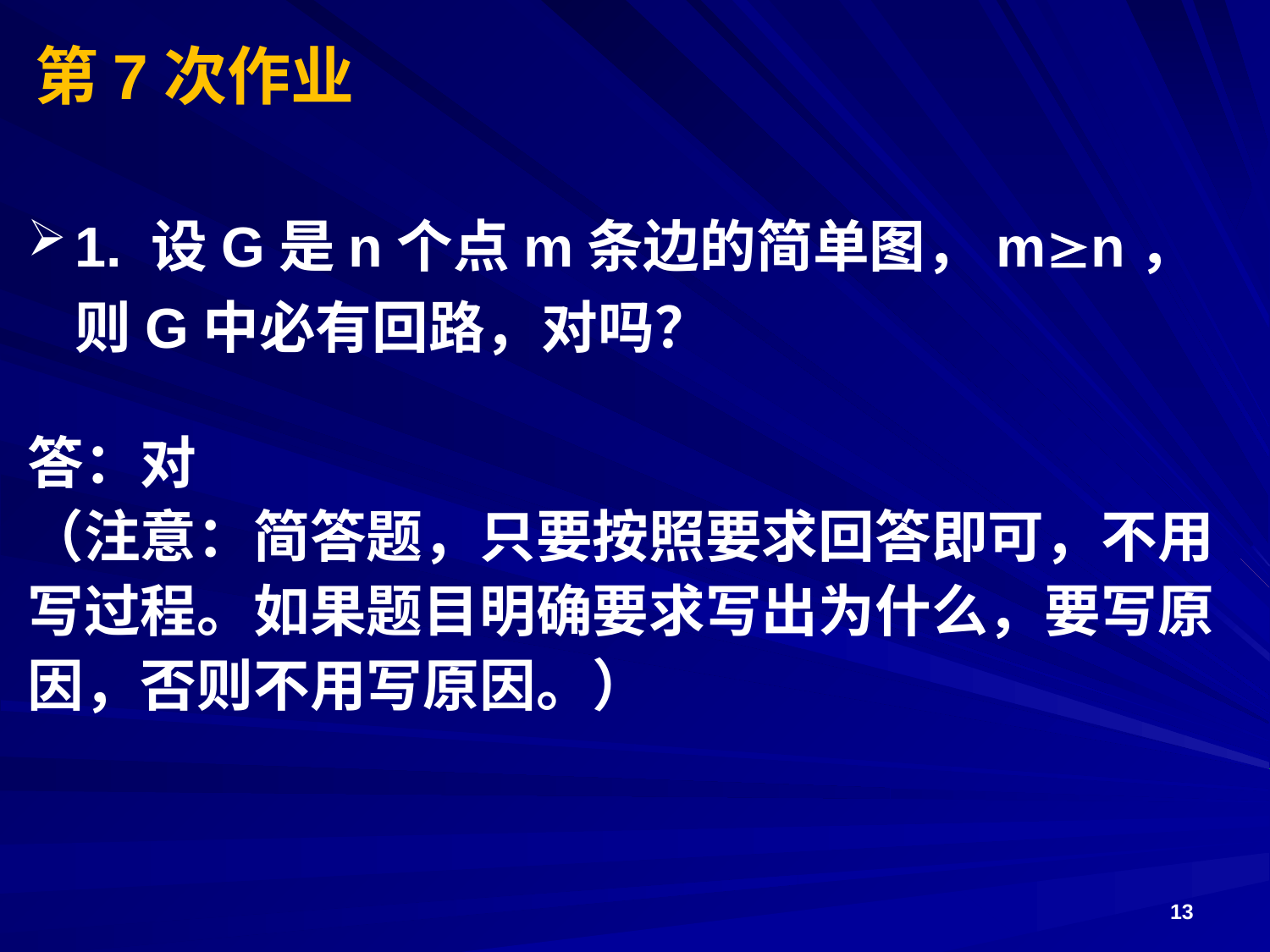

# 第7次作业
1. 设G是n个点m条边的简单图，m≥n，则G中必有回路，对吗？

答：对
（注意：简答题，只要按照要求回答即可，不用写过程。如果题目明确要求写出为什么，要写原因，否则不用写原因。）
13